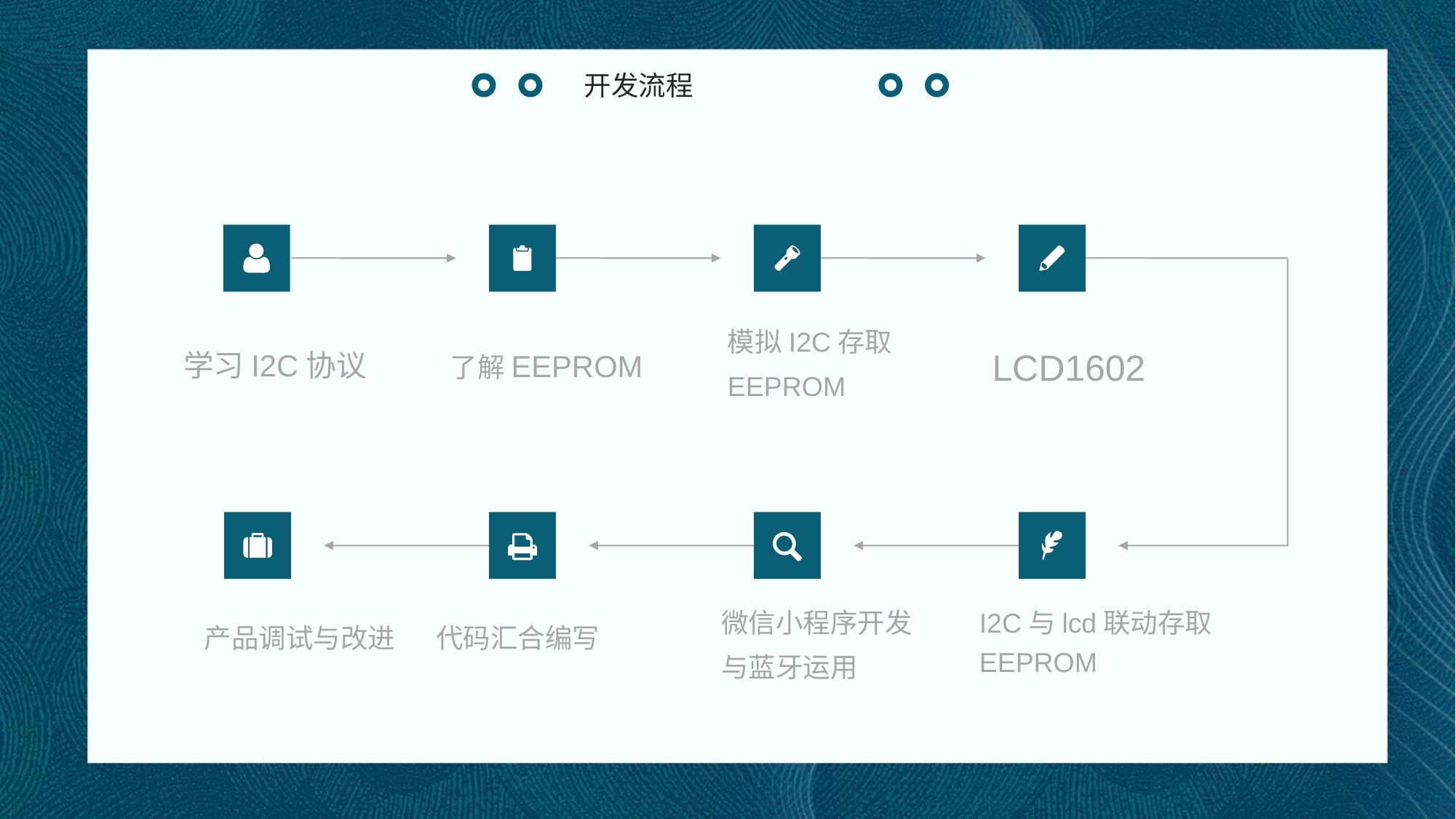

开发流程

模拟I2C存取
EEPROM
LCD1602
学习I2C协议
了解EEPROM

微信小程序开发
与蓝牙运用
I2C与lcd联动存取EEPROM
产品调试与改进
代码汇合编写